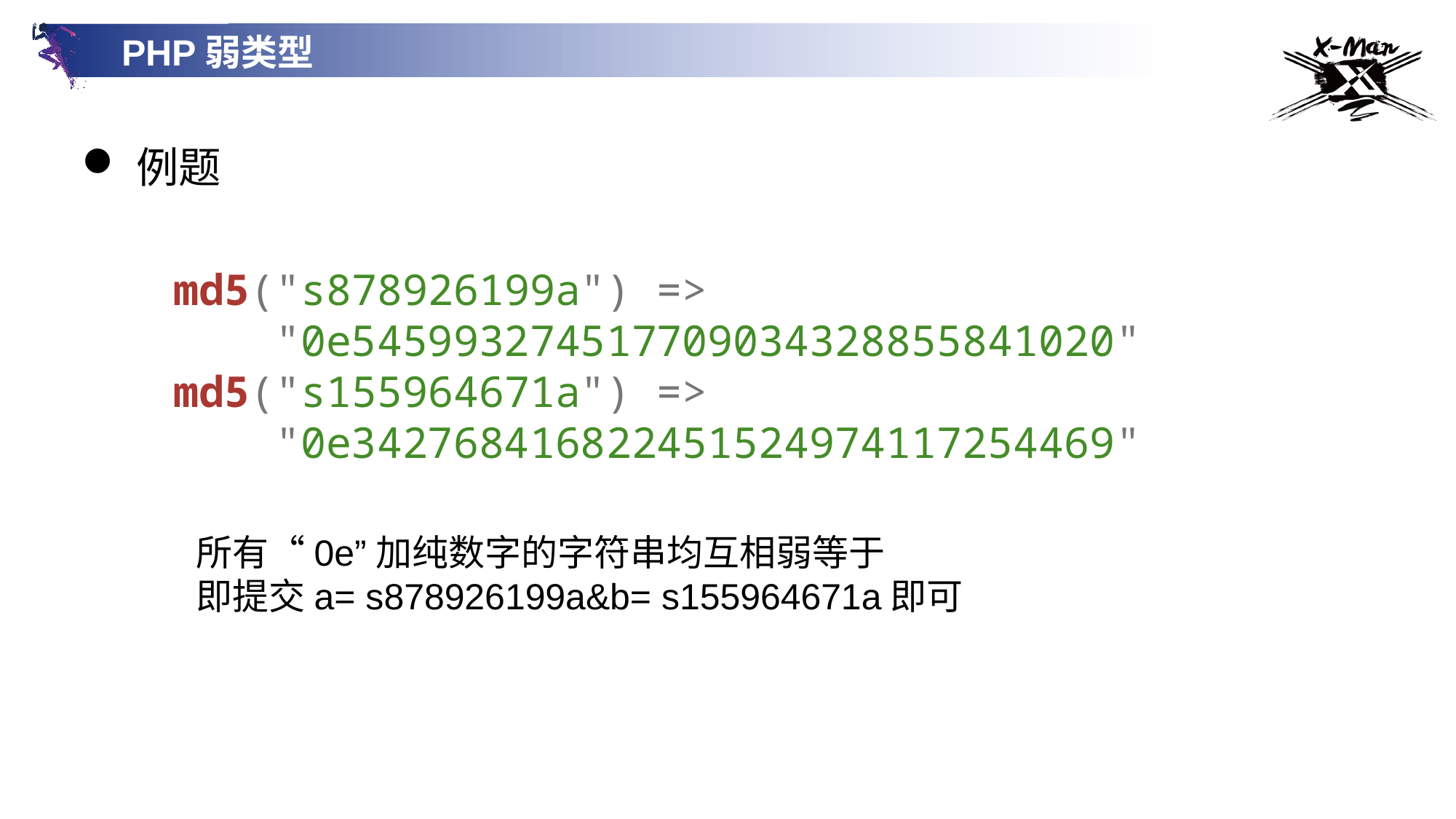

PHP弱类型
例题
md5("s878926199a") =>
    "0e545993274517709034328855841020"
md5("s155964671a") =>
    "0e342768416822451524974117254469"
所有“0e”加纯数字的字符串均互相弱等于
即提交a= s878926199a&b= s155964671a即可